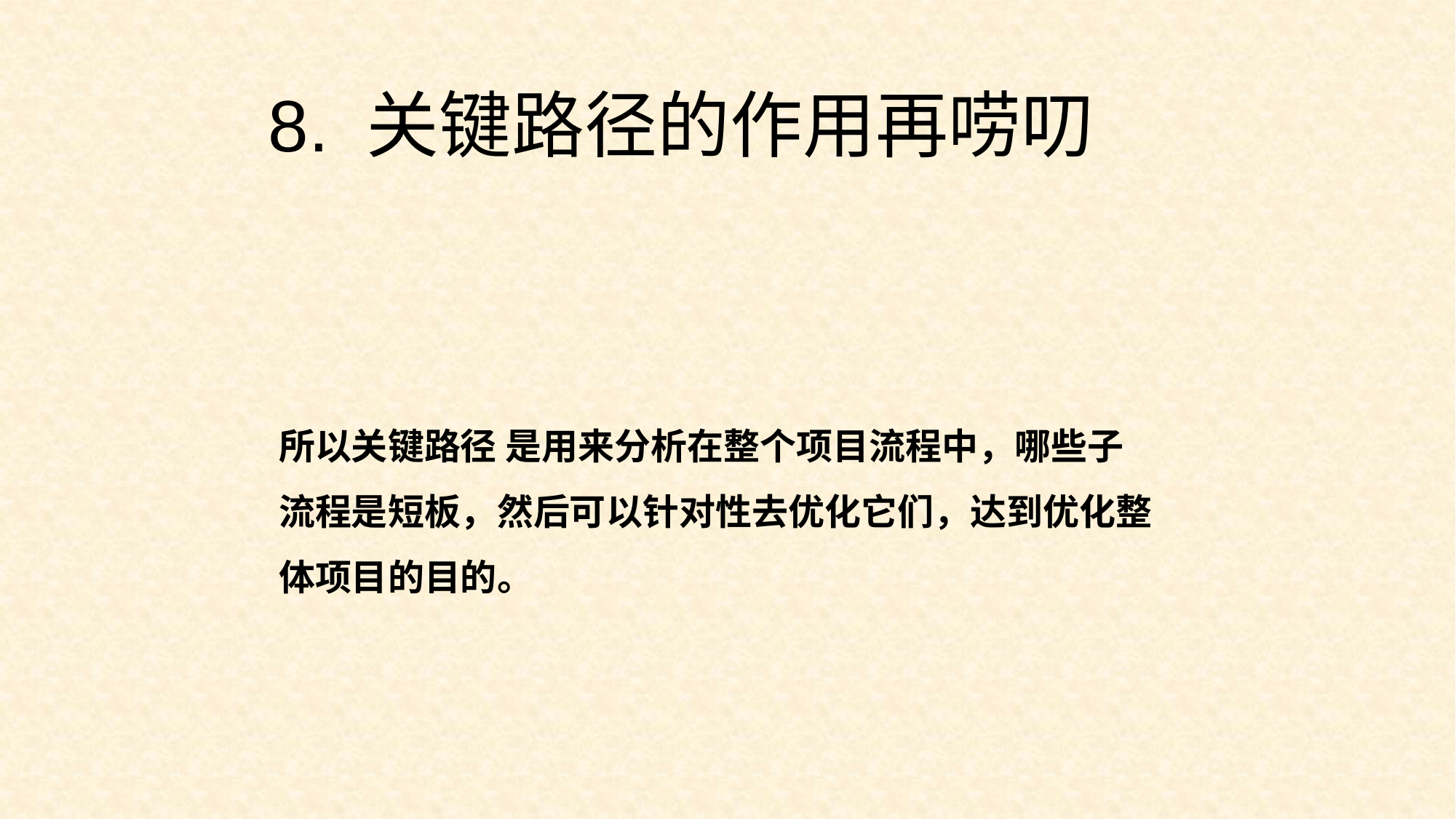

8. 关键路径的作用再唠叨
所以关键路径 是用来分析在整个项目流程中，哪些子流程是短板，然后可以针对性去优化它们，达到优化整体项目的目的。